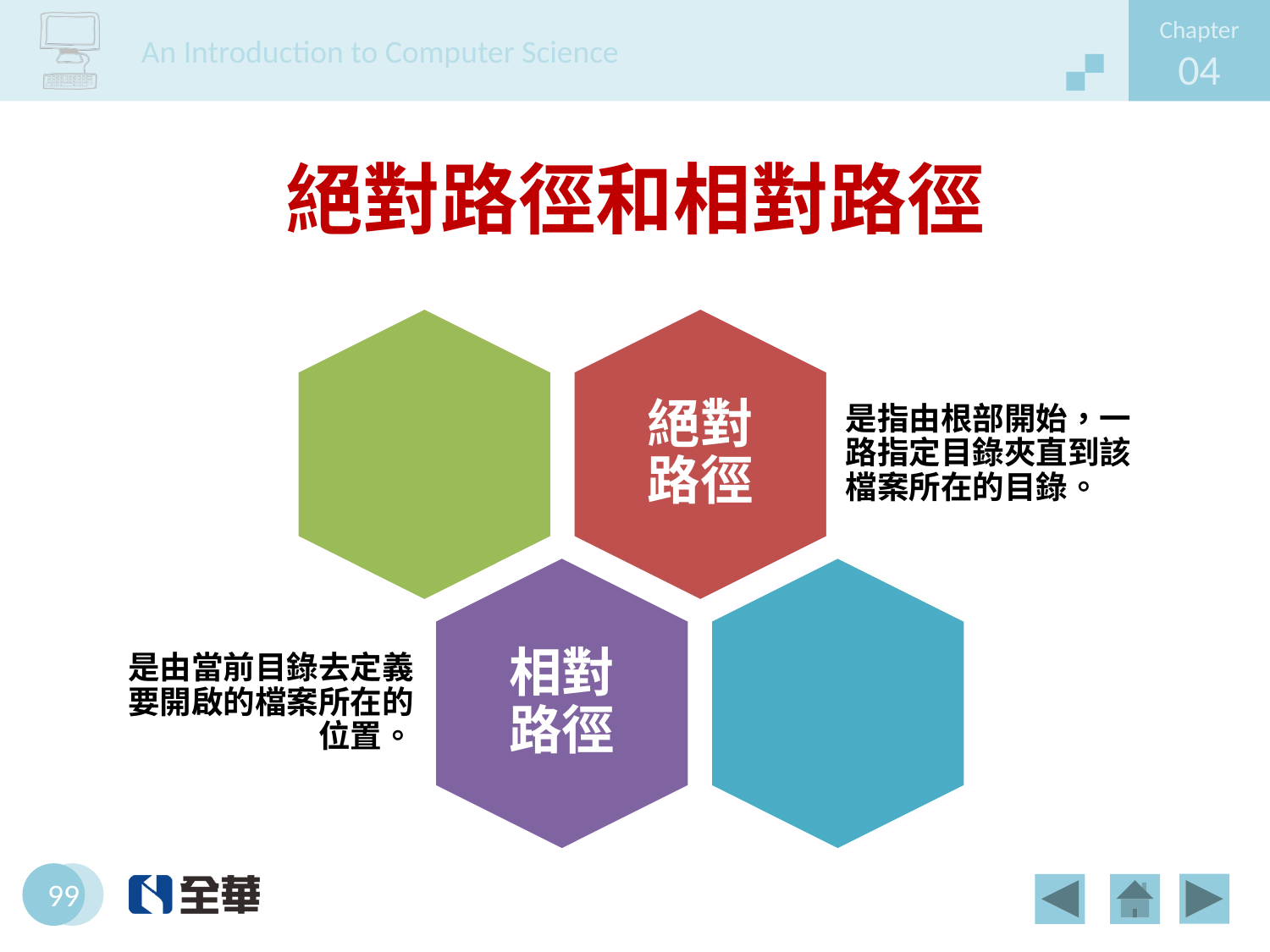

# 絕對路徑和相對路徑
絕對路徑
是指由根部開始，一路指定目錄夾直到該檔案所在的目錄。

相對路徑
是由當前目錄去定義要開啟的檔案所在的位置。